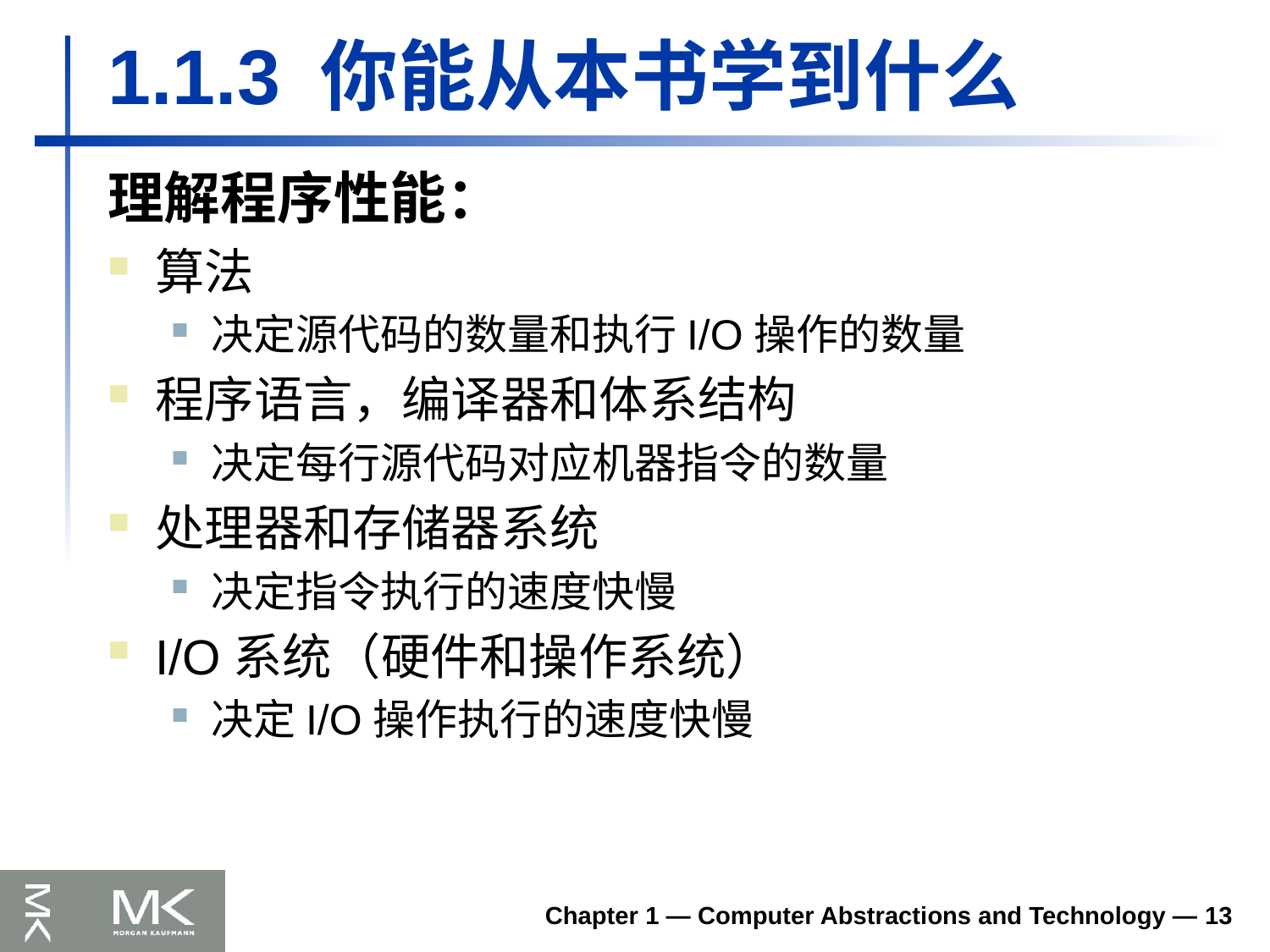

# 1.1.3 你能从本书学到什么
理解程序性能：
算法
决定源代码的数量和执行I/O操作的数量
程序语言，编译器和体系结构
决定每行源代码对应机器指令的数量
处理器和存储器系统
决定指令执行的速度快慢
I/O系统（硬件和操作系统）
决定I/O操作执行的速度快慢
Chapter 1 — Computer Abstractions and Technology — 13